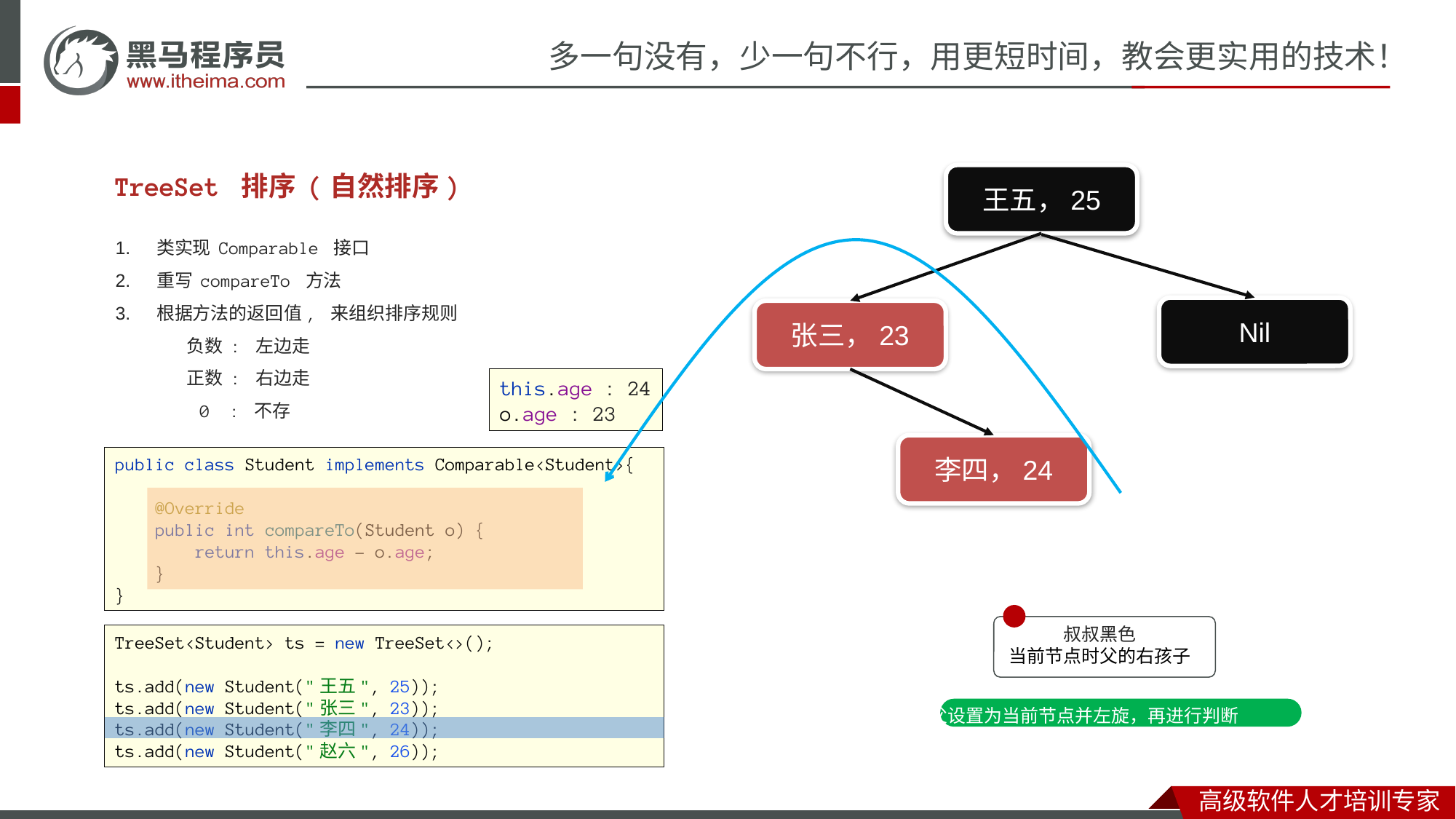

TreeSet 排序 (自然排序)
王五，25
类实现 Comparable 接口
重写 compareTo 方法
根据方法的返回值, 来组织排序规则
   负数 : 左边走
   正数 : 右边走
   0  : 不存

Nil
张三，23
this.age : 24
o.age : 25
this.age : 24
o.age : 23
李四，24
public class Student implements Comparable<Student>{
    @Override
    public int compareTo(Student o) {
        return this.age - o.age;
    }
}

叔叔黑色
当前节点时父的右孩子
TreeSet<Student> ts = new TreeSet<>();
ts.add(new Student("王五", 25));
ts.add(new Student("张三", 23));
ts.add(new Student("李四", 24));
ts.add(new Student("赵六", 26));
把父设置为当前节点并左旋，再进行判断